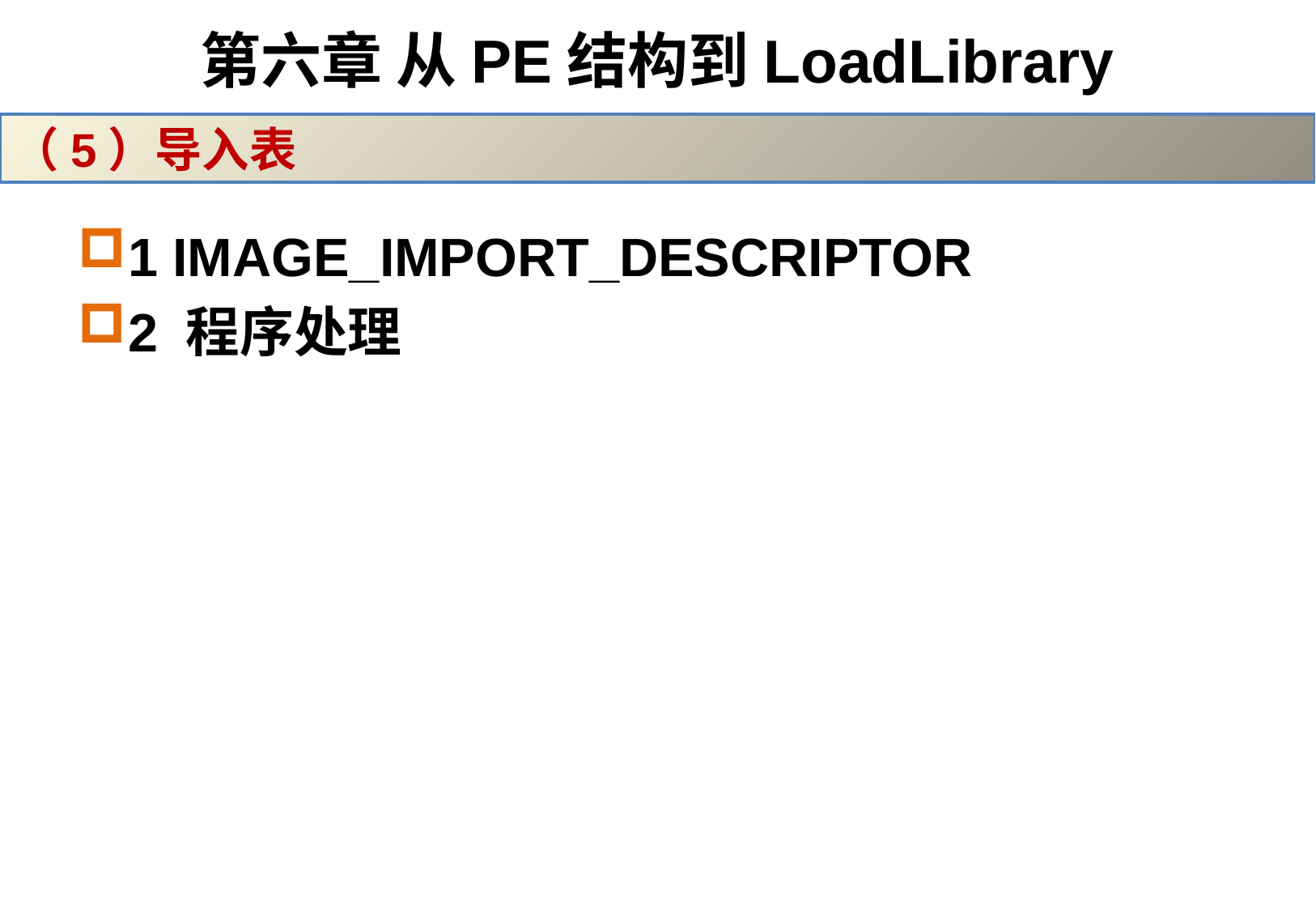

# 第六章 从PE结构到LoadLibrary
（5）导入表
1 IMAGE_IMPORT_DESCRIPTOR
2 程序处理